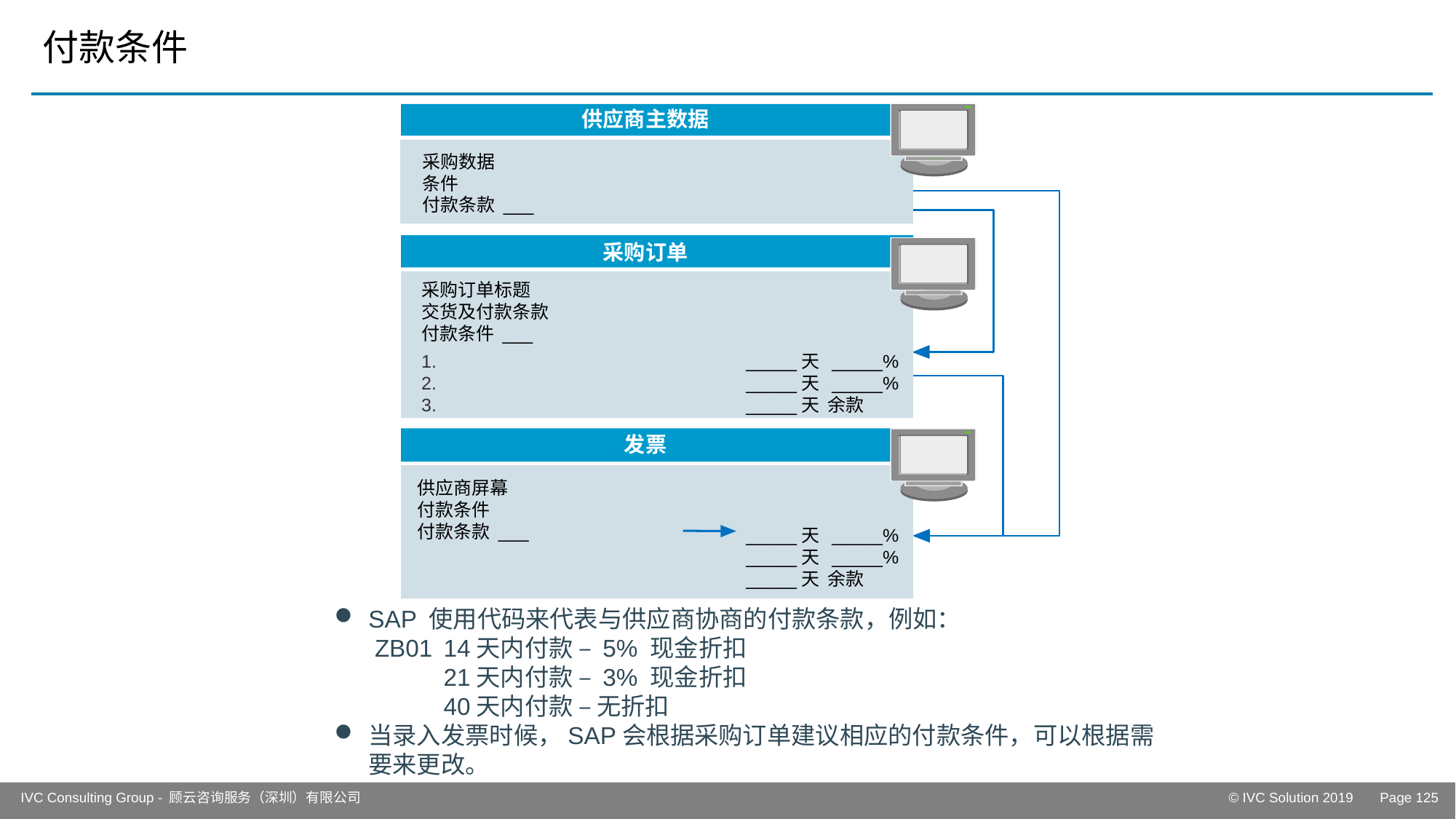

# 付款条件

供应商主数据

采购数据
条件
付款条款 ___

采购订单

采购订单标题
交货及付款条款
付款条件 ___

1.
2.
3.
_____天  _____%
_____天  _____%
_____天  余款

发票

供应商屏幕
付款条件
付款条款 ___

_____天  _____%
_____天  _____%
_____天  余款

SAP 使用代码来代表与供应商协商的付款条款，例如：
      ZB01	14天内付款 – 5% 现金折扣
	21天内付款 – 3% 现金折扣
	40天内付款 – 无折扣
当录入发票时候，SAP会根据采购订单建议相应的付款条件，可以根据需要来更改。